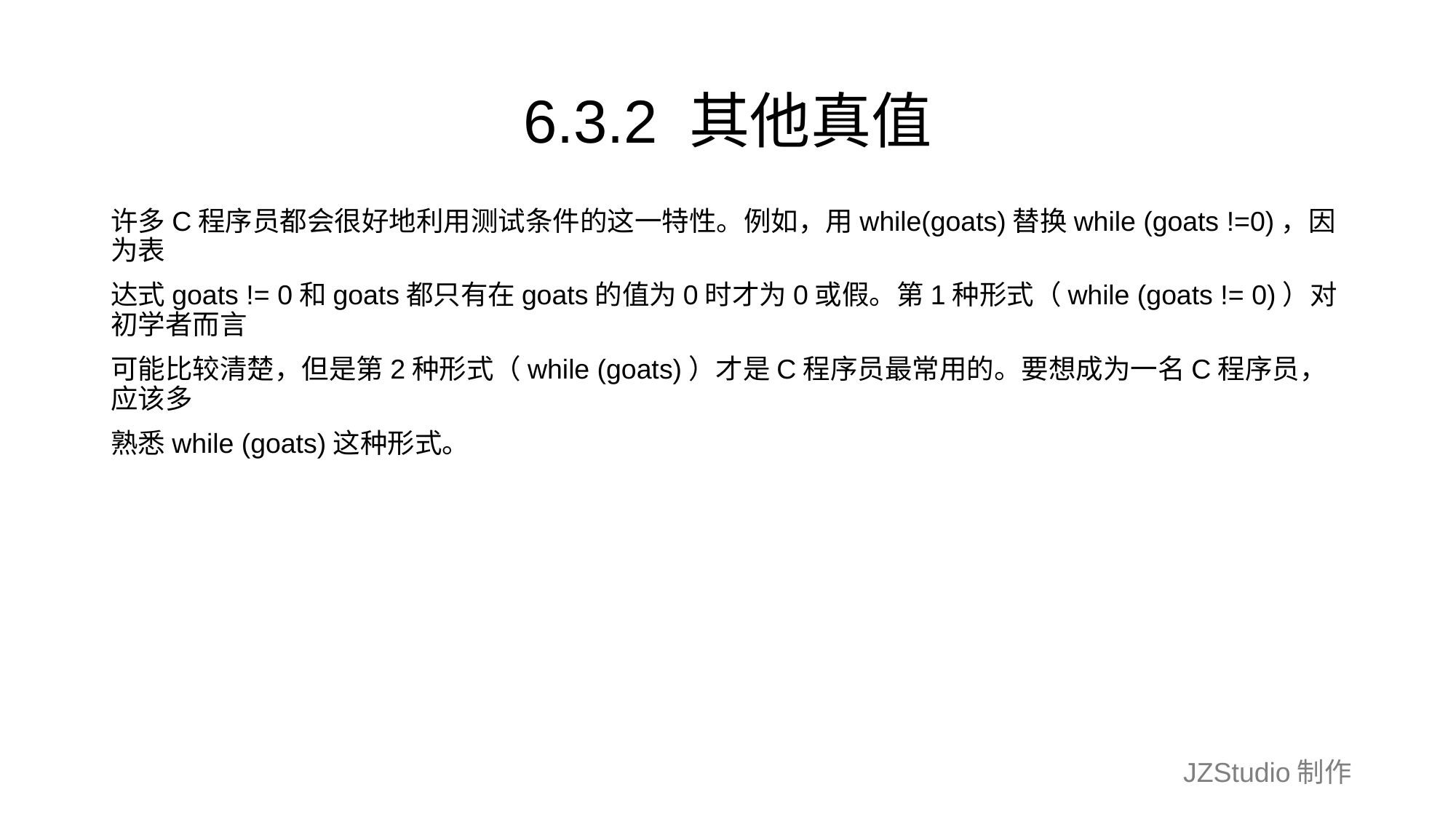

# 6.3.2 其他真值
许多C程序员都会很好地利用测试条件的这一特性。例如，用while(goats)替换while (goats !=0)，因为表
达式goats != 0和goats都只有在goats的值为0时才为0或假。第1种形式（while (goats != 0)）对初学者而言
可能比较清楚，但是第2种形式（while (goats)）才是C程序员最常用的。要想成为一名C程序员，应该多
熟悉while (goats)这种形式。